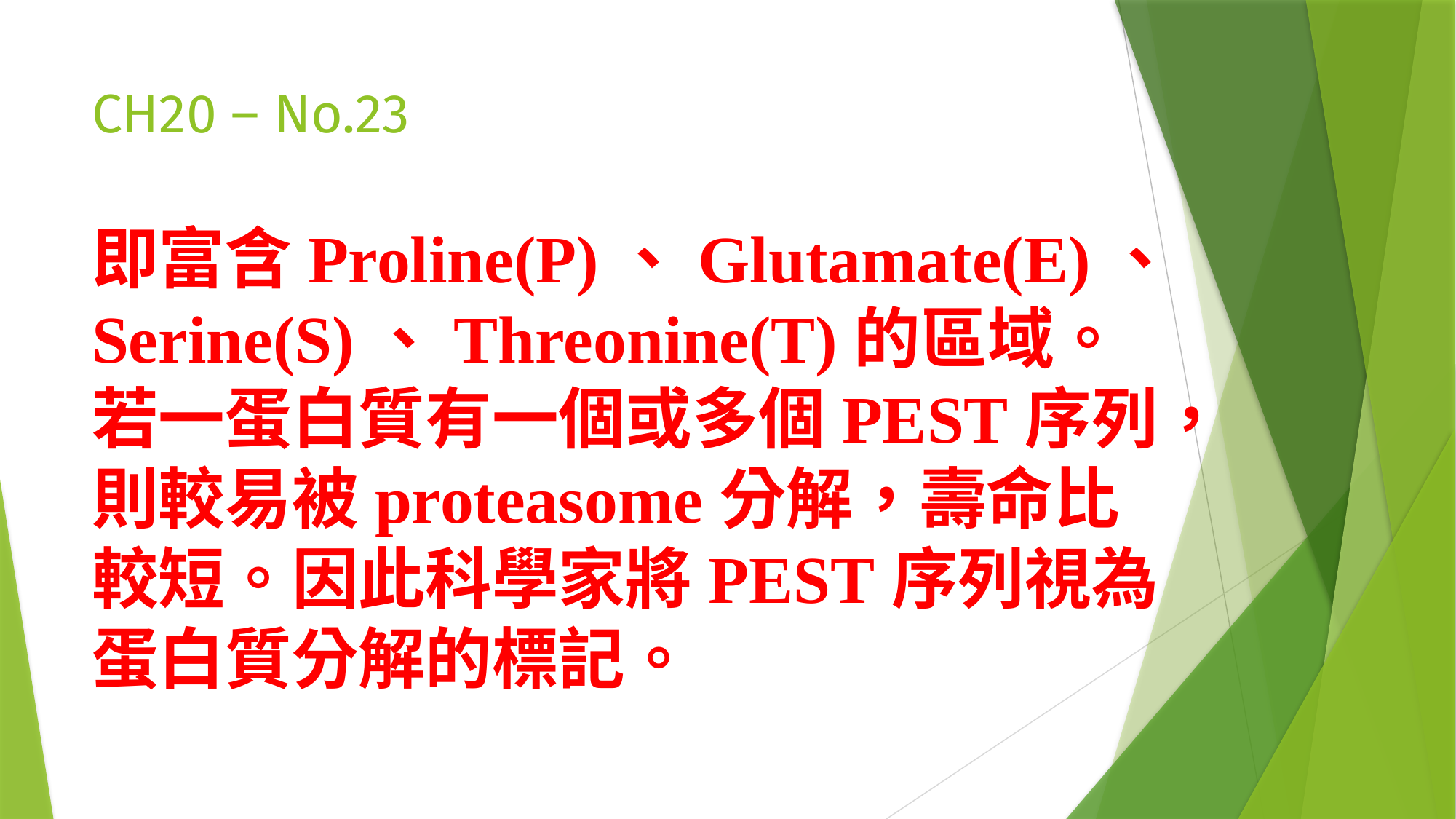

# CH20 – No.23
即富含Proline(P)、Glutamate(E)、Serine(S)、Threonine(T)的區域。若一蛋白質有一個或多個PEST序列，則較易被proteasome分解，壽命比較短。因此科學家將PEST序列視為蛋白質分解的標記。